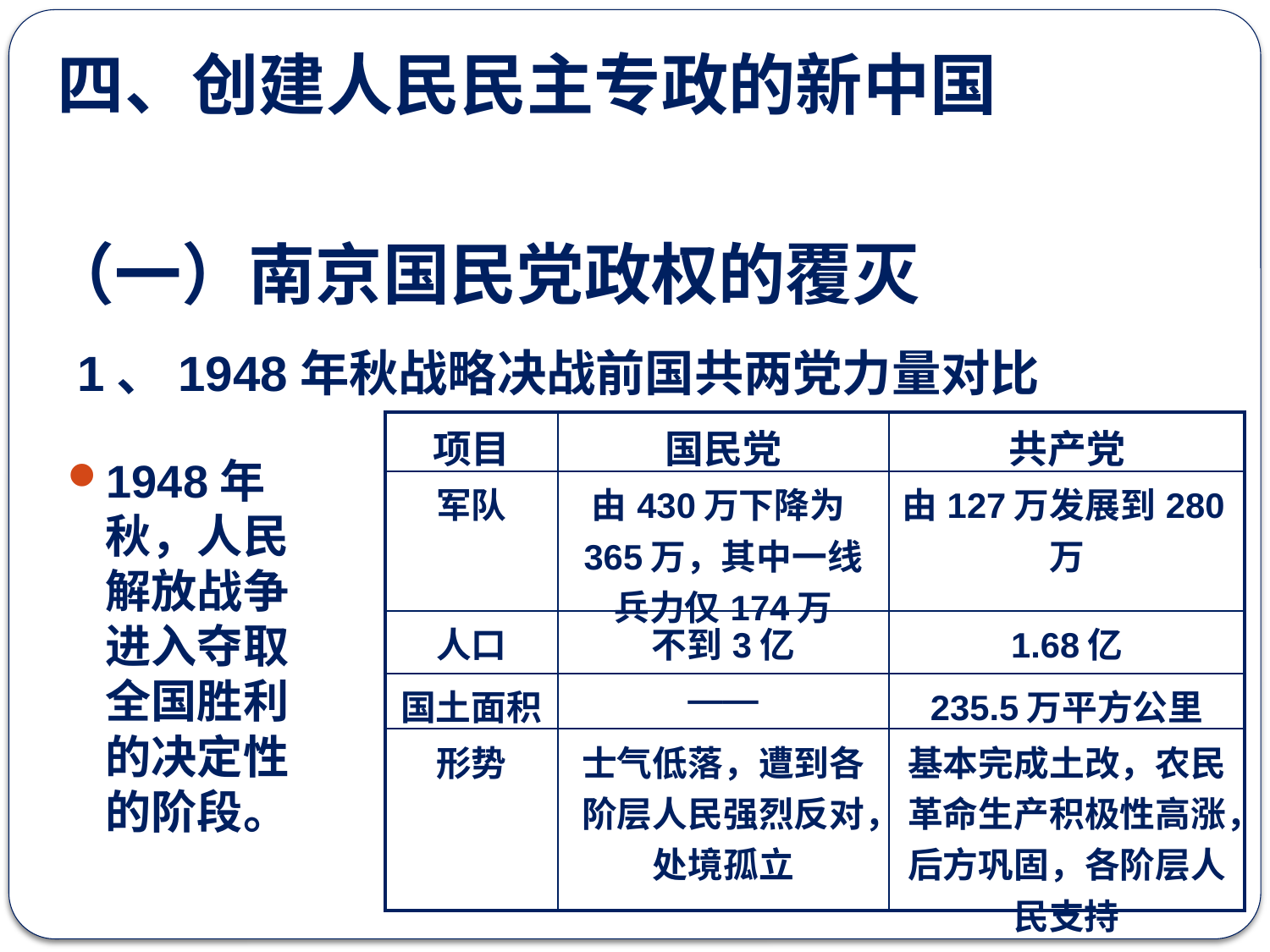

四、创建人民民主专政的新中国
（一）南京国民党政权的覆灭
1、1948年秋战略决战前国共两党力量对比
| 项目 | 国民党 | 共产党 |
| --- | --- | --- |
| 军队 | 由430万下降为365万，其中一线兵力仅174万 | 由127万发展到280万 |
| 人口 | 不到3亿 | 1.68亿 |
| 国土面积 | —— | 235.5万平方公里 |
| 形势 | 士气低落，遭到各阶层人民强烈反对，处境孤立 | 基本完成土改，农民革命生产积极性高涨，后方巩固，各阶层人民支持 |
1948年秋，人民解放战争进入夺取全国胜利的决定性的阶段。